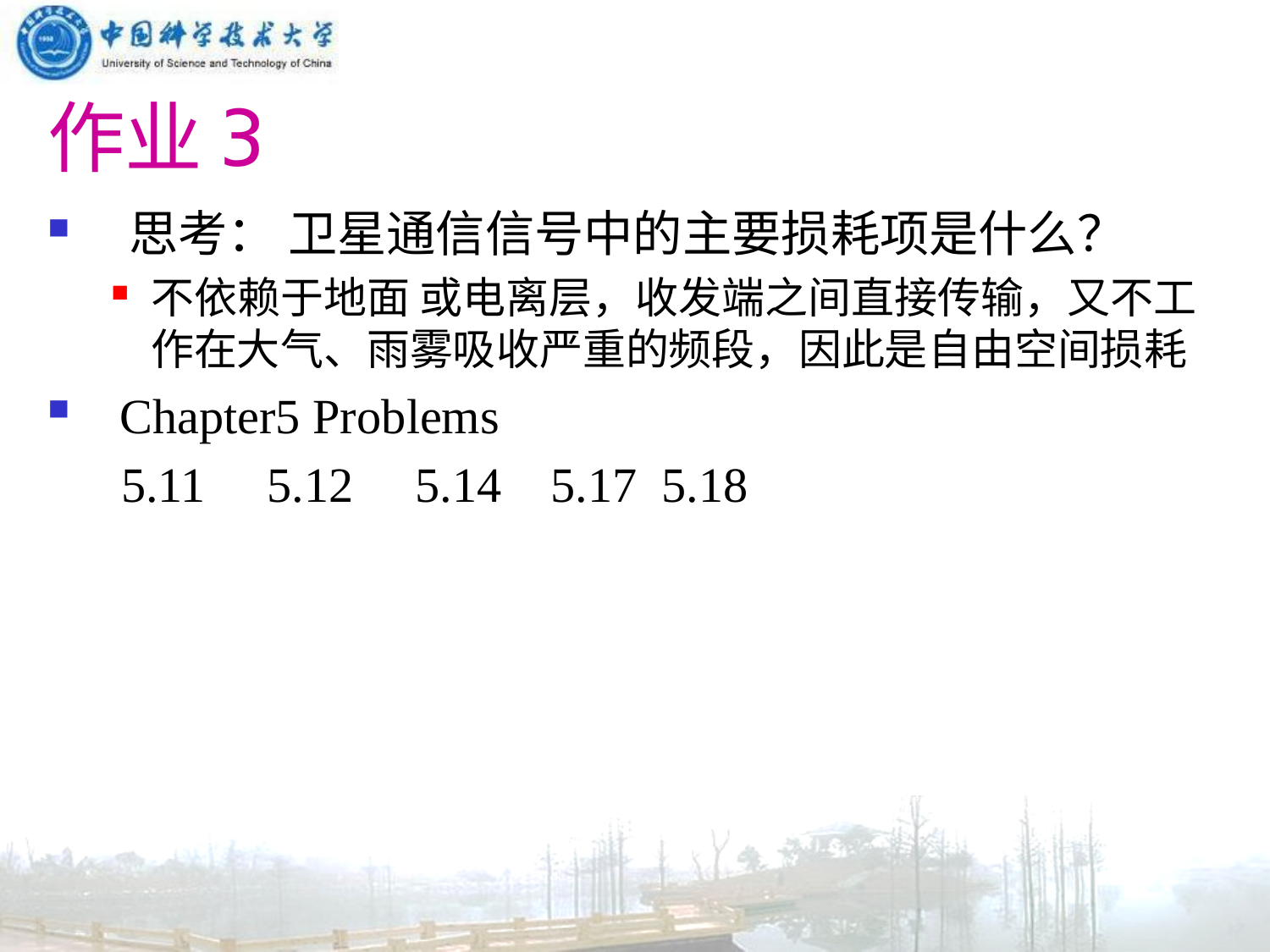

# 作业3
  思考： 卫星通信信号中的主要损耗项是什么？
不依赖于地面 或电离层，收发端之间直接传输，又不工作在大气、雨雾吸收严重的频段，因此是自由空间损耗
  Chapter5 Problems
      5.11     5.12     5.14    5.17  5.18